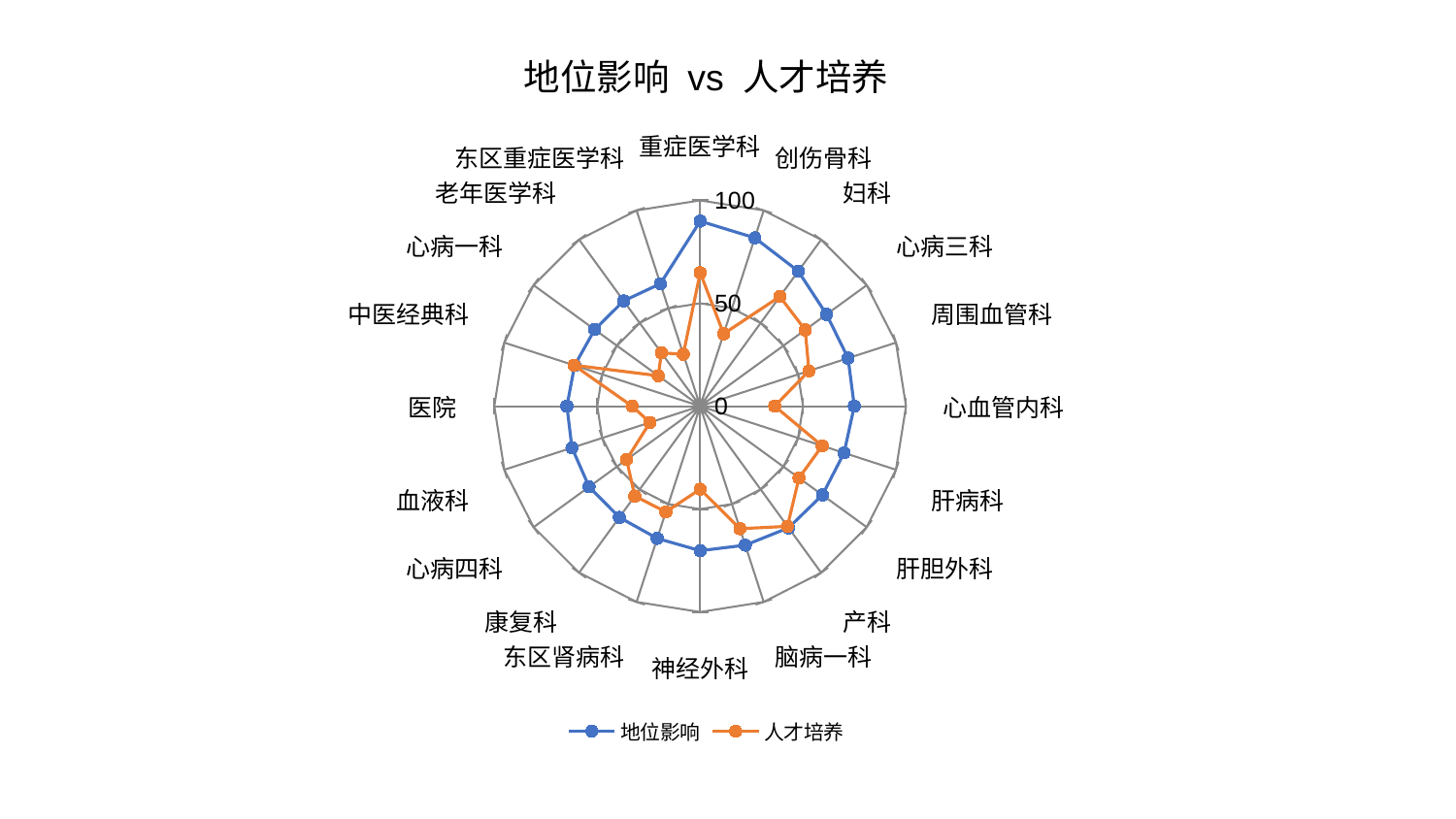

### Chart: 地位影响 vs 人才培养

| Category | 地位影响 | 人才培养 |
|---|---|---|
| 重症医学科 | 89.9173543248089 | 64.88834422095063 |
| 创伤骨科 | 86.00131686397553 | 36.9759983836731 |
| 妇科 | 81.10673620857463 | 65.84851364891658 |
| 心病三科 | 75.8788129660545 | 63.1061276958637 |
| 周围血管科 | 75.57495951513887 | 55.576677150684986 |
| 心血管内科 | 74.87455407181487 | 36.24004028185058 |
| 肝病科 | 73.50420573569203 | 62.345356533663384 |
| 肝胆外科 | 73.41075341236711 | 59.35058825628872 |
| 产科 | 73.07941323363087 | 72.16720718812475 |
| 脑病一科 | 70.99075482153381 | 62.58991034184563 |
| 神经外科 | 70.21432869175572 | 40.3630788546022 |
| 东区肾病科 | 67.54300844073408 | 53.9845157185841 |
| 康复科 | 66.77294279355405 | 54.019301146831445 |
| 心病四科 | 66.67875825180764 | 44.18388266297611 |
| 血液科 | 65.46227601020837 | 25.6379325483714 |
| 医院 | 64.72426653640106 | 33.04889291260351 |
| 中医经典科 | 64.10905188838431 | 64.46152830264931 |
| 心病一科 | 63.34206501811784 | 25.15139402406317 |
| 老年医学科 | 63.242107114210626 | 32.04986403123525 |
| 东区重症医学科 | 62.56687910367206 | 26.540574059797077 |
102